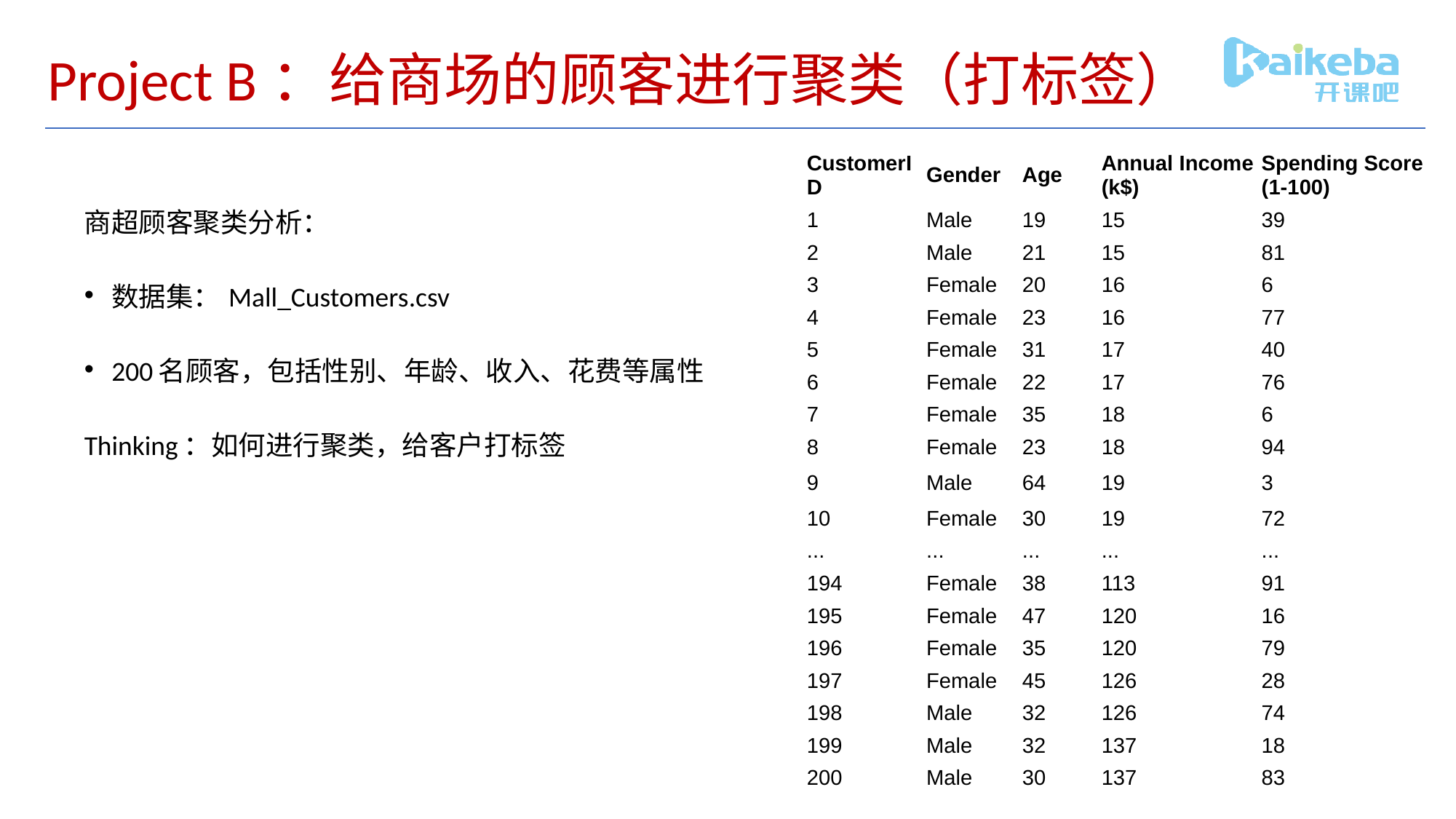

# Project B：给商场的顾客进行聚类（打标签）
| CustomerID | Gender | Age | Annual Income (k$) | Spending Score (1-100) |
| --- | --- | --- | --- | --- |
| 1 | Male | 19 | 15 | 39 |
| 2 | Male | 21 | 15 | 81 |
| 3 | Female | 20 | 16 | 6 |
| 4 | Female | 23 | 16 | 77 |
| 5 | Female | 31 | 17 | 40 |
| 6 | Female | 22 | 17 | 76 |
| 7 | Female | 35 | 18 | 6 |
| 8 | Female | 23 | 18 | 94 |
| 9 | Male | 64 | 19 | 3 |
| 10 | Female | 30 | 19 | 72 |
| ... | ... | ... | ... | ... |
| 194 | Female | 38 | 113 | 91 |
| 195 | Female | 47 | 120 | 16 |
| 196 | Female | 35 | 120 | 79 |
| 197 | Female | 45 | 126 | 28 |
| 198 | Male | 32 | 126 | 74 |
| 199 | Male | 32 | 137 | 18 |
| 200 | Male | 30 | 137 | 83 |
商超顾客聚类分析：
数据集：Mall_Customers.csv
200名顾客，包括性别、年龄、收入、花费等属性
Thinking：如何进行聚类，给客户打标签